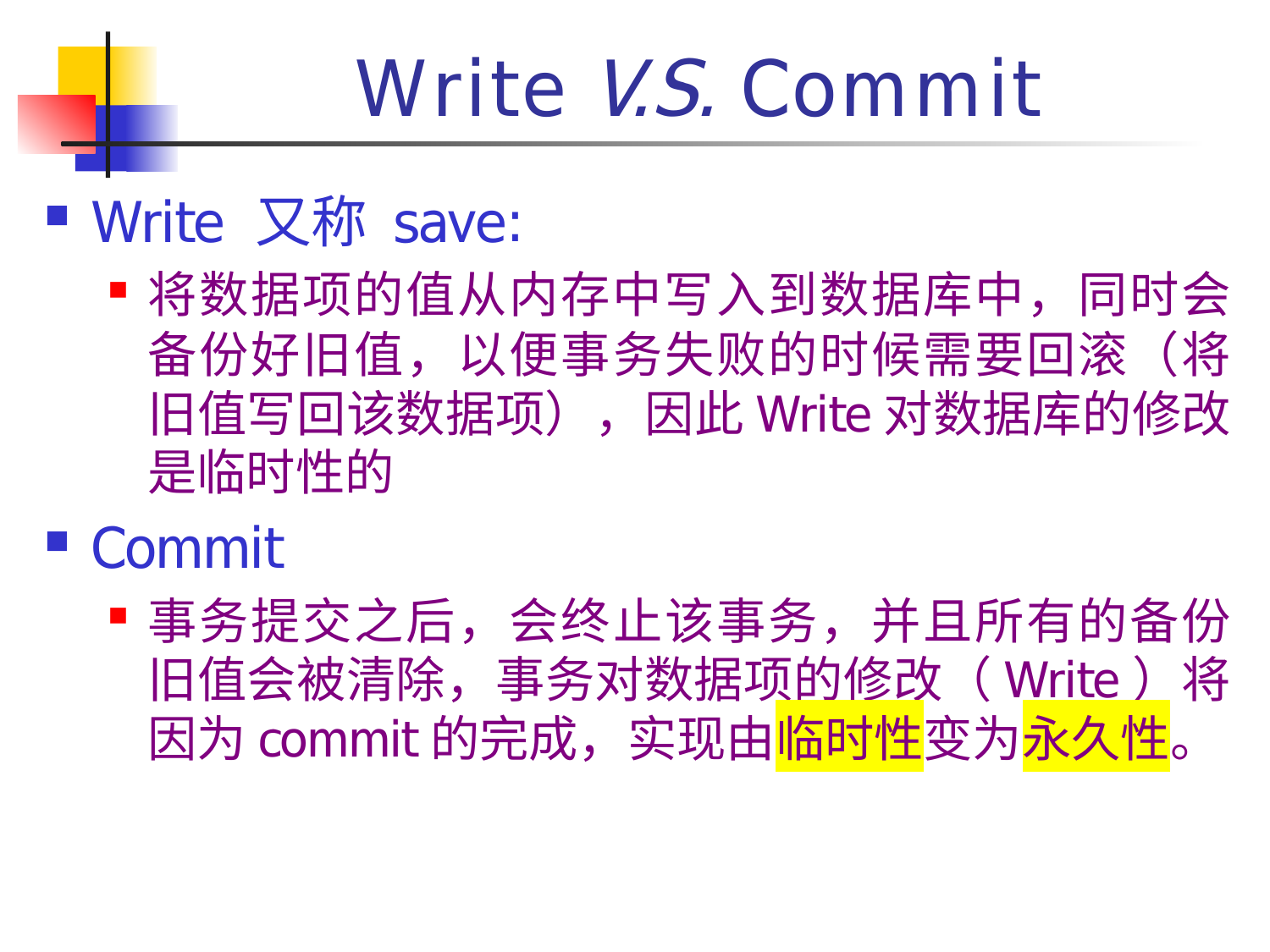

# Write V.S. Commit
Write 又称 save:
将数据项的值从内存中写入到数据库中，同时会备份好旧值，以便事务失败的时候需要回滚（将旧值写回该数据项），因此Write对数据库的修改是临时性的
Commit
事务提交之后，会终止该事务，并且所有的备份旧值会被清除，事务对数据项的修改（Write）将因为commit的完成，实现由临时性变为永久性。